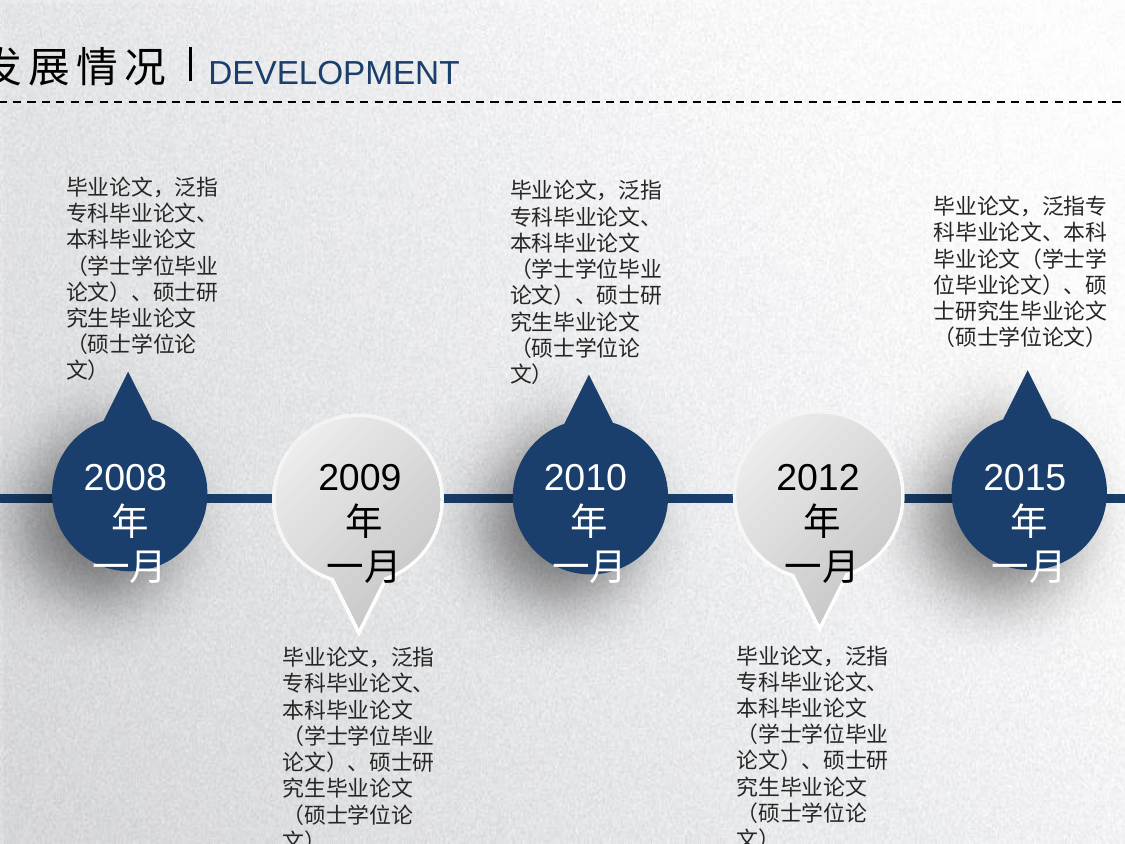

发展情况

DEVELOPMENT
毕业论文，泛指专科毕业论文、本科毕业论文（学士学位毕业论文）、硕士研究生毕业论文（硕士学位论文）
毕业论文，泛指专科毕业论文、本科毕业论文（学士学位毕业论文）、硕士研究生毕业论文（硕士学位论文）
毕业论文，泛指专科毕业论文、本科毕业论文（学士学位毕业论文）、硕士研究生毕业论文（硕士学位论文）

2008年
一月
2009年
一月
2010年
一月
2012年
一月
2015年
一月
毕业论文，泛指专科毕业论文、本科毕业论文（学士学位毕业论文）、硕士研究生毕业论文（硕士学位论文）
毕业论文，泛指专科毕业论文、本科毕业论文（学士学位毕业论文）、硕士研究生毕业论文（硕士学位论文）
延时符